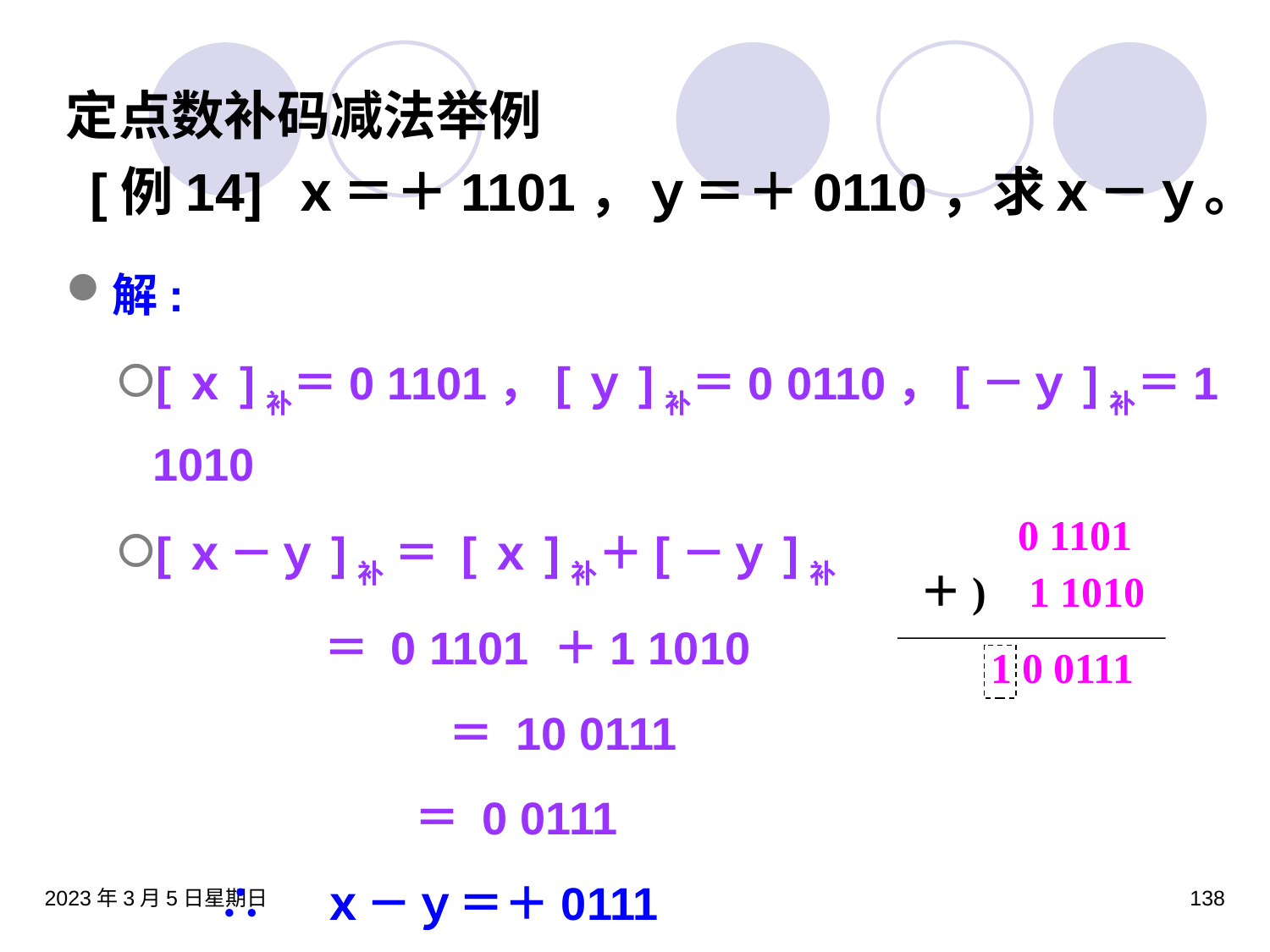

# 定点数补码减法举例 [例14] ｘ＝＋1101，ｙ＝＋0110，求ｘ－ｙ。
解:
[ｘ]补＝0 1101，[ｙ]补＝0 0110，[－ｙ]补＝1 1010
[ｘ－ｙ]补 ＝ [ｘ]补＋[－ｙ]补
                   ＝ 0 1101 ＋1 1010
			   ＝ 10 0111
		            ＝ 0 0111
		∴　ｘ－ｙ＝＋0111
0 1101
＋)    1 1010
1 0 0111

2023年3月5日星期日
138